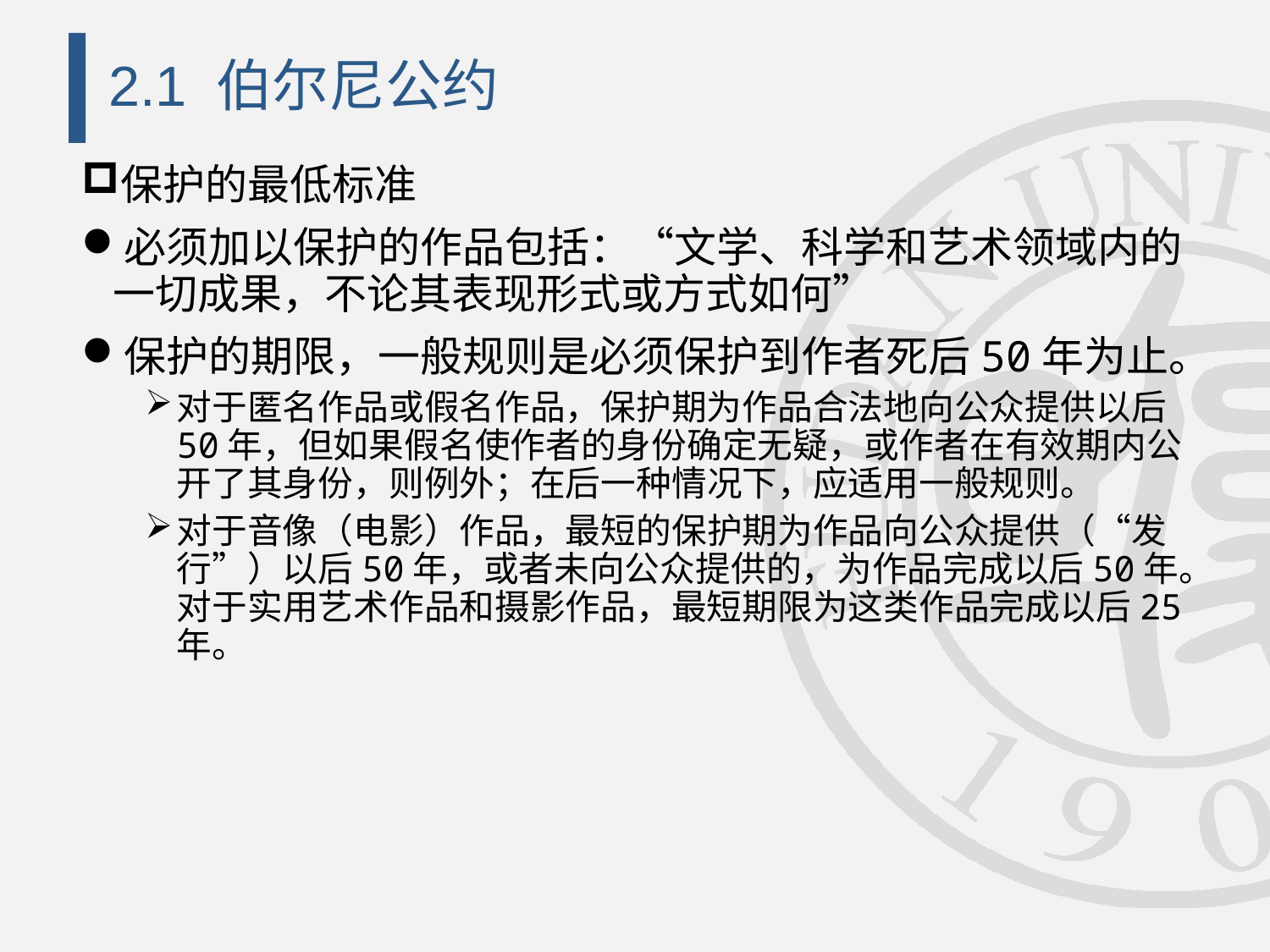

# 2.1 伯尔尼公约
保护的最低标准
必须加以保护的作品包括：“文学、科学和艺术领域内的一切成果，不论其表现形式或方式如何”
保护的期限，一般规则是必须保护到作者死后50年为止。
对于匿名作品或假名作品，保护期为作品合法地向公众提供以后50年，但如果假名使作者的身份确定无疑，或作者在有效期内公开了其身份，则例外；在后一种情况下，应适用一般规则。
对于音像（电影）作品，最短的保护期为作品向公众提供（“发行”）以后50年，或者未向公众提供的，为作品完成以后50年。对于实用艺术作品和摄影作品，最短期限为这类作品完成以后25年。